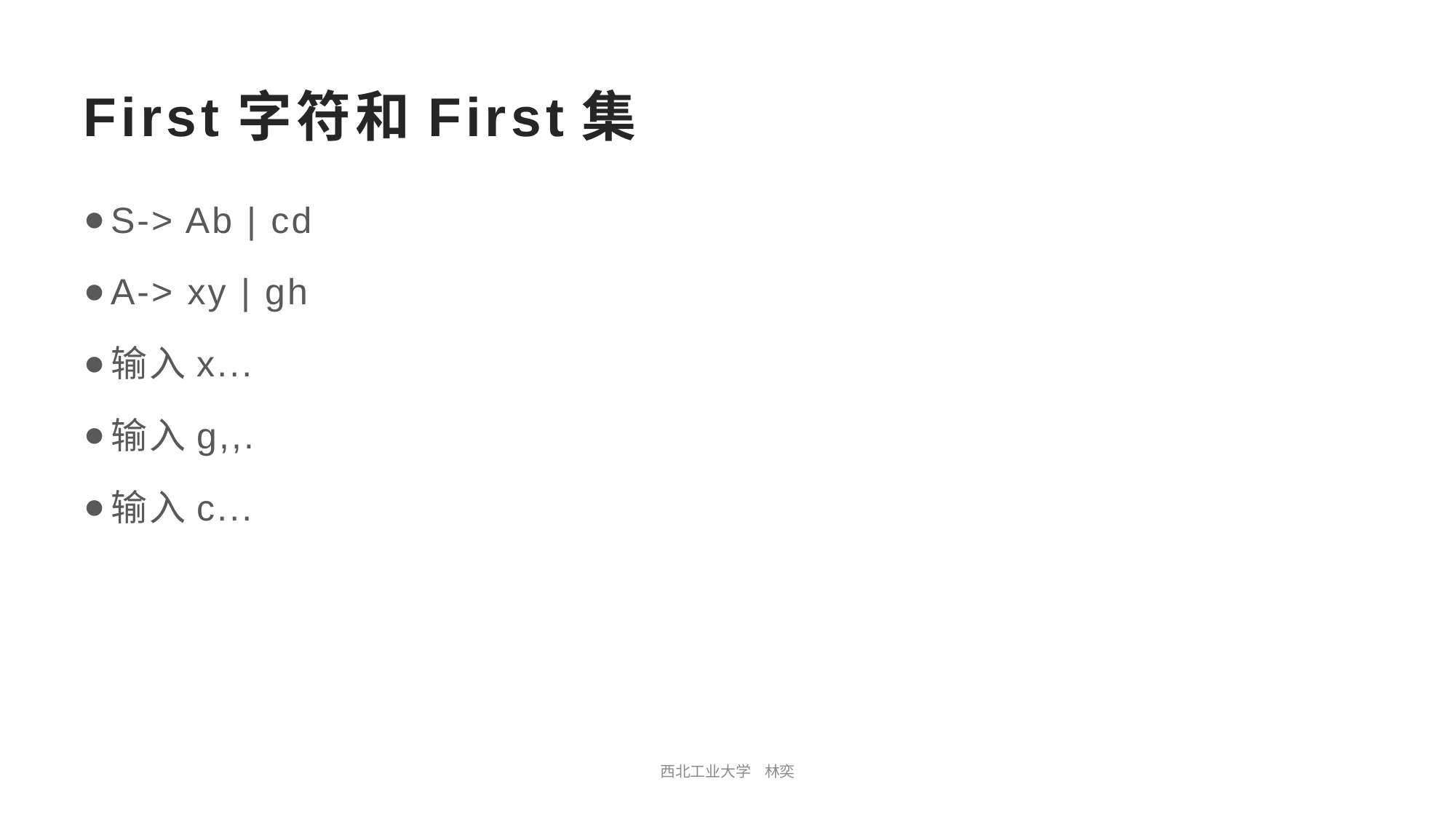

# First字符和First集
S-> Ab | cd
A-> xy | gh
输入x...
输入g,,.
输入c...
西北工业大学    林奕
20